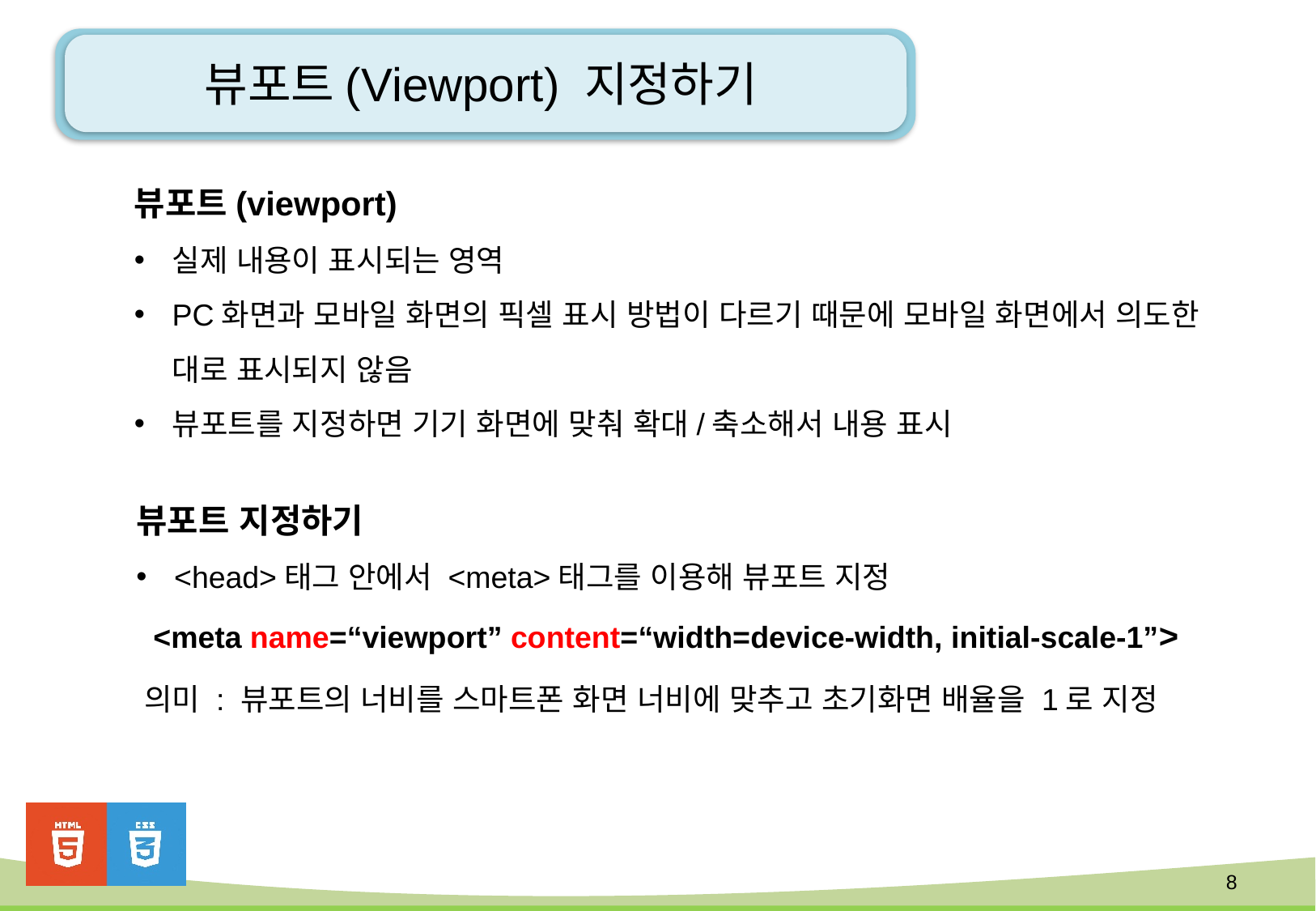

# 뷰포트(Viewport) 지정하기
뷰포트(viewport)
실제 내용이 표시되는 영역
PC화면과 모바일 화면의 픽셀 표시 방법이 다르기 때문에 모바일 화면에서 의도한 대로 표시되지 않음
뷰포트를 지정하면 기기 화면에 맞춰 확대/축소해서 내용 표시
뷰포트 지정하기
<head>태그 안에서 <meta>태그를 이용해 뷰포트 지정
  <meta name=“viewport” content=“width=device-width, initial-scale-1”>
의미 : 뷰포트의 너비를 스마트폰 화면 너비에 맞추고 초기화면 배율을 1로 지정
8